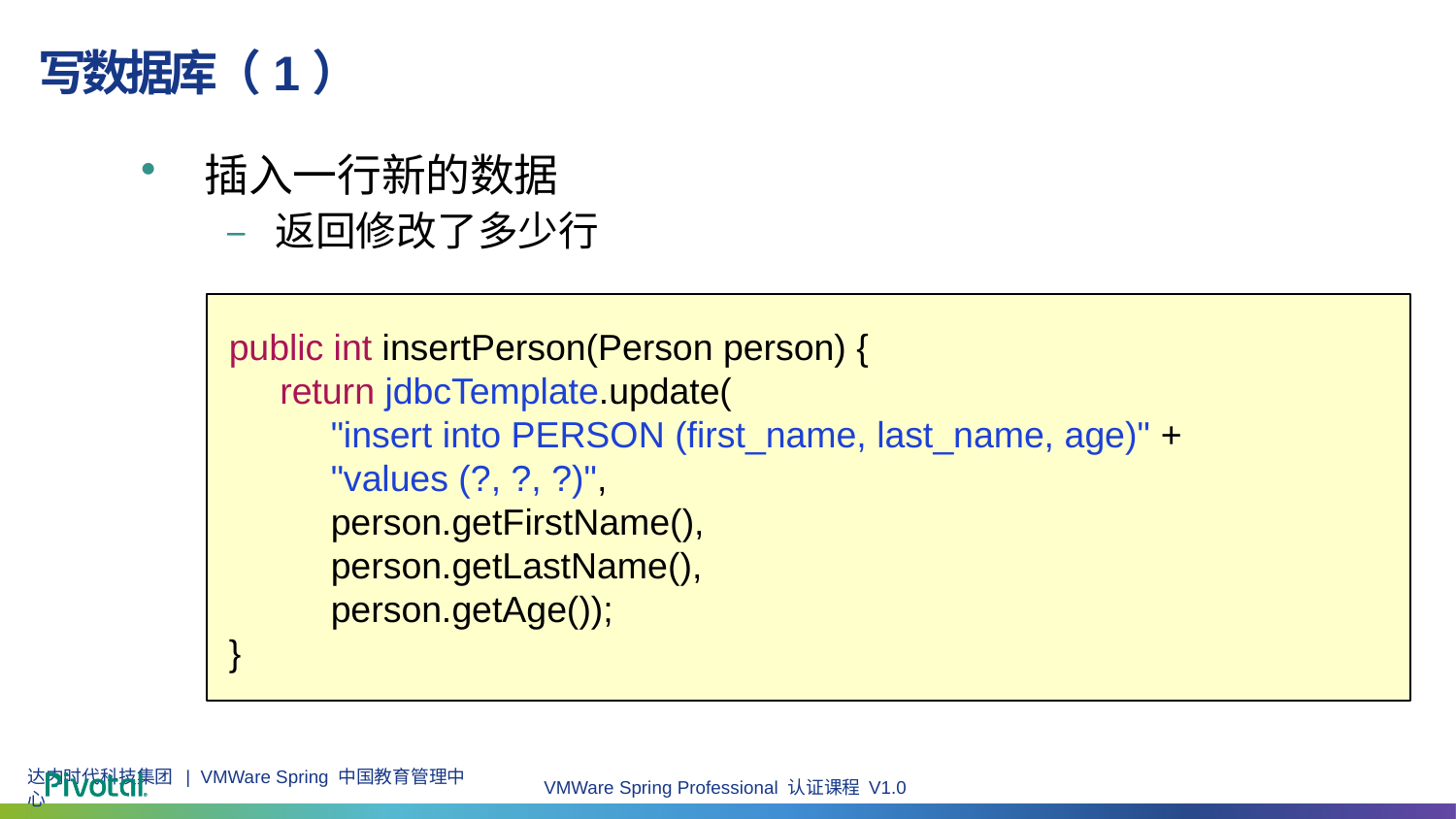

# 写数据库（1）
插入一行新的数据
–  返回修改了多少行

public int insertPerson(Person person) {
     return jdbcTemplate.update(
          "insert into PERSON (first_name, last_name, age)" +
          "values (?, ?, ?)",
          person.getFirstName(),
          person.getLastName(),
          person.getAge());
}
19